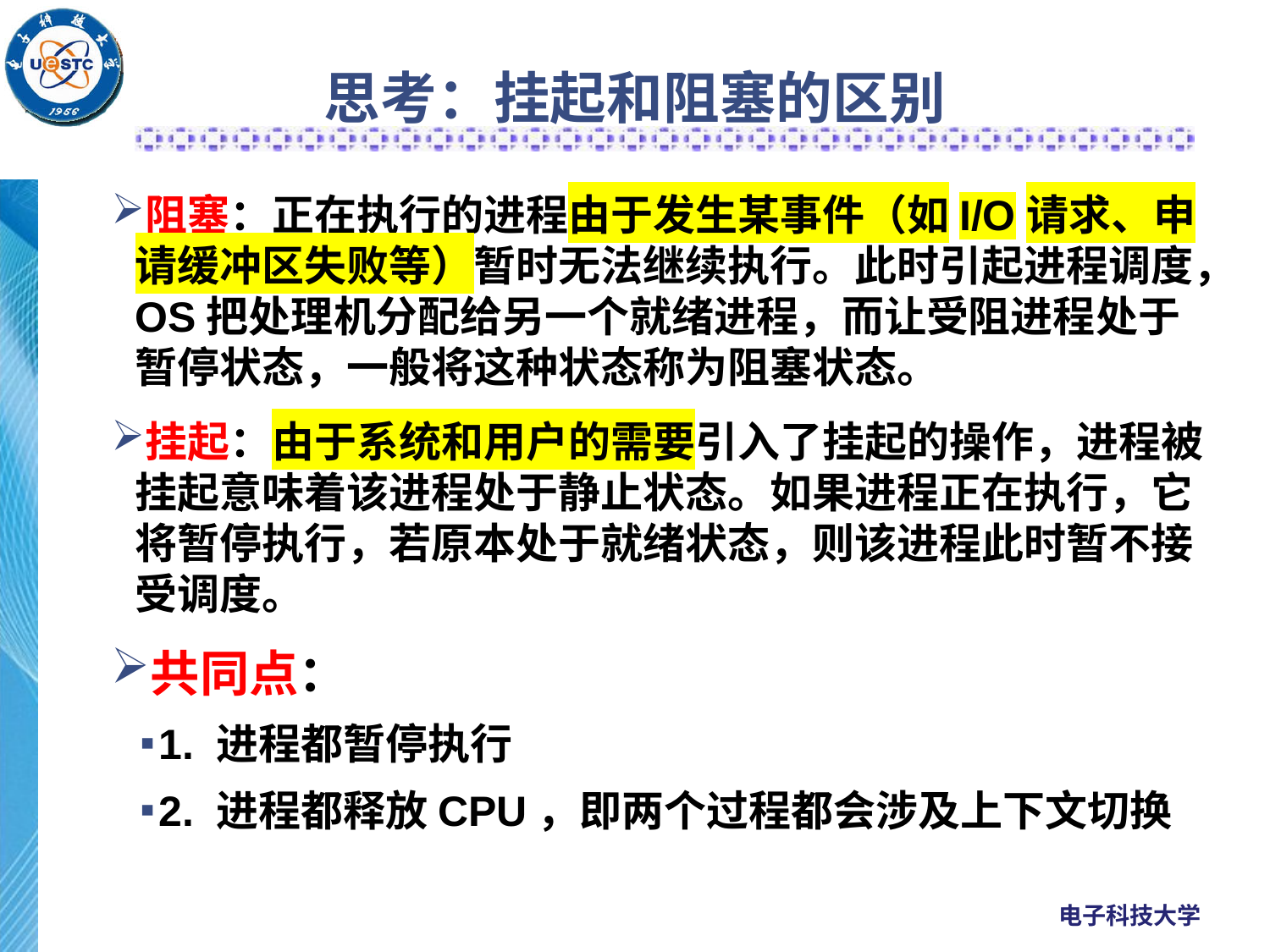

# 思考：挂起和阻塞的区别
阻塞：正在执行的进程由于发生某事件（如I/O请求、申请缓冲区失败等）暂时无法继续执行。此时引起进程调度，OS把处理机分配给另一个就绪进程，而让受阻进程处于暂停状态，一般将这种状态称为阻塞状态。
挂起：由于系统和用户的需要引入了挂起的操作，进程被挂起意味着该进程处于静止状态。如果进程正在执行，它将暂停执行，若原本处于就绪状态，则该进程此时暂不接受调度。
共同点：
1. 进程都暂停执行
2. 进程都释放CPU，即两个过程都会涉及上下文切换